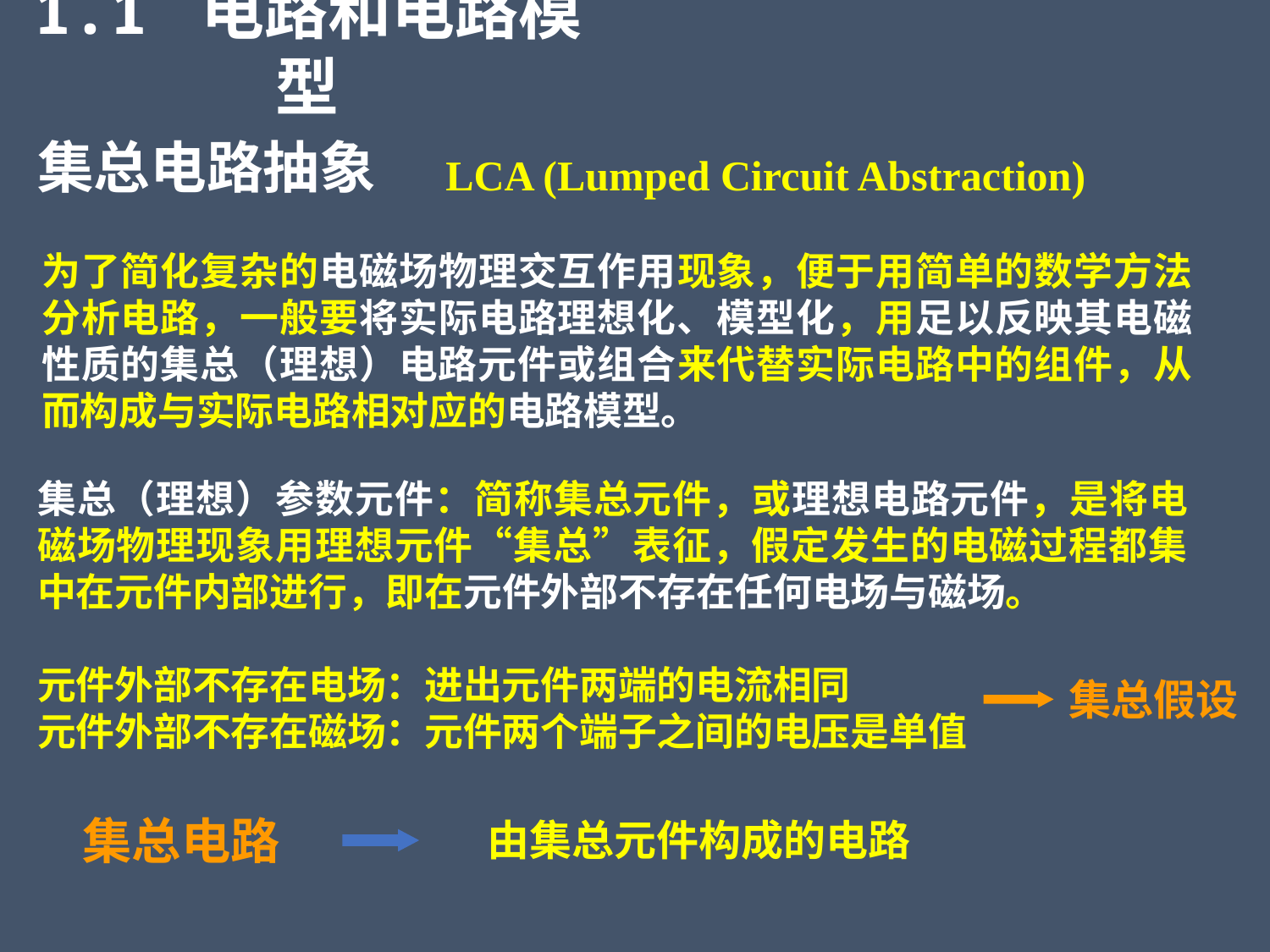

1.1 电路和电路模型
集总电路抽象
LCA (Lumped Circuit Abstraction)

为了简化复杂的电磁场物理交互作用现象，便于用简单的数学方法分析电路，一般要将实际电路理想化、模型化，用足以反映其电磁性质的集总（理想）电路元件或组合来代替实际电路中的组件，从而构成与实际电路相对应的电路模型。
集总（理想）参数元件：简称集总元件，或理想电路元件，是将电磁场物理现象用理想元件“集总”表征，假定发生的电磁过程都集中在元件内部进行，即在元件外部不存在任何电场与磁场。

元件外部不存在电场：进出元件两端的电流相同
元件外部不存在磁场：元件两个端子之间的电压是单值
集总假设

集总电路
由集总元件构成的电路